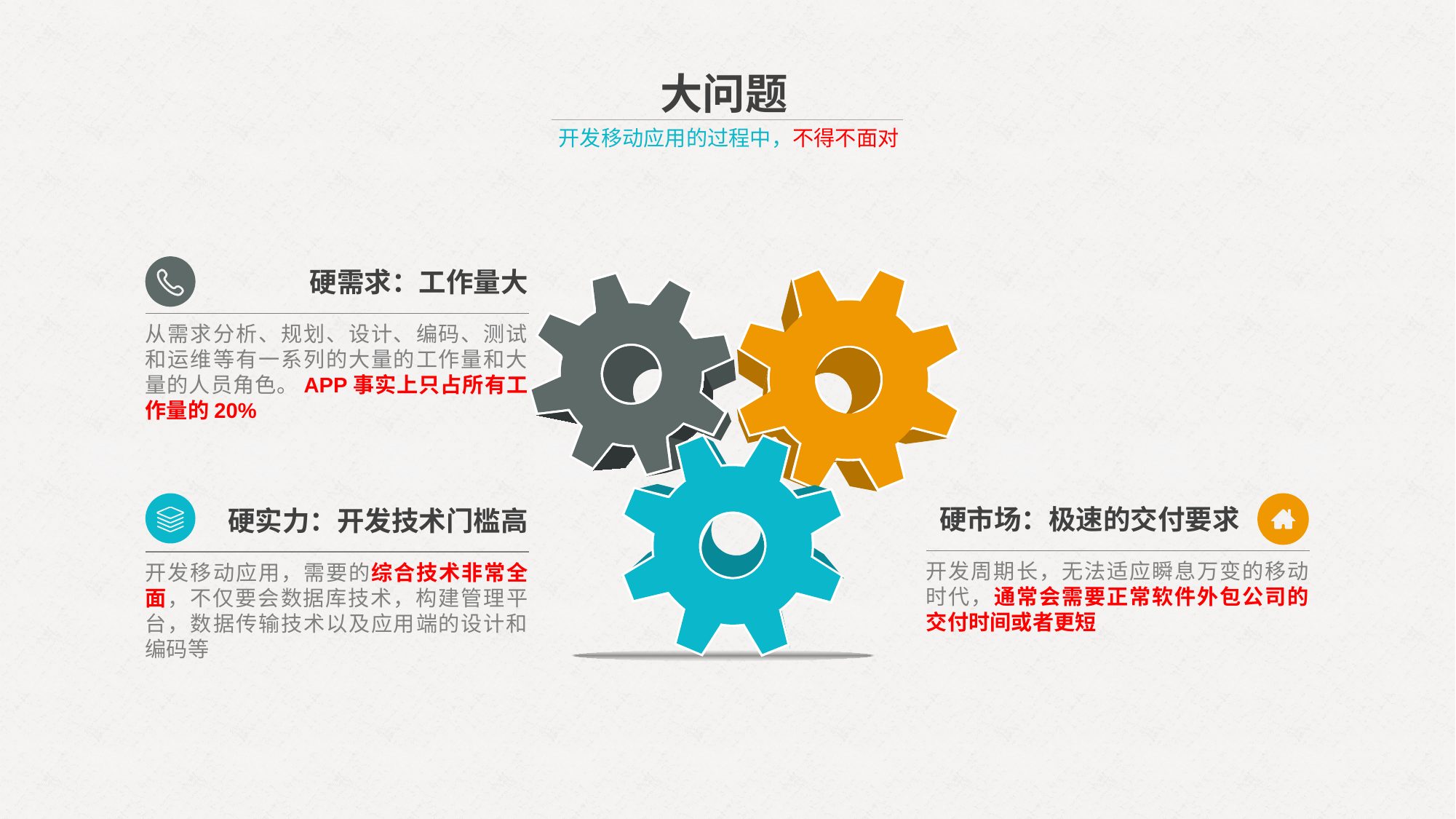

大问题
开发移动应用的过程中，不得不面对

硬需求：工作量大

从需求分析、规划、设计、编码、测试和运维等有一系列的大量的工作量和大量的人员角色。APP事实上只占所有工作量的20%

硬市场：极速的交付要求
硬实力：开发技术门槛高
开发周期长，无法适应瞬息万变的移动时代，通常会需要正常软件外包公司的交付时间或者更短
开发移动应用，需要的综合技术非常全面，不仅要会数据库技术，构建管理平台，数据传输技术以及应用端的设计和编码等